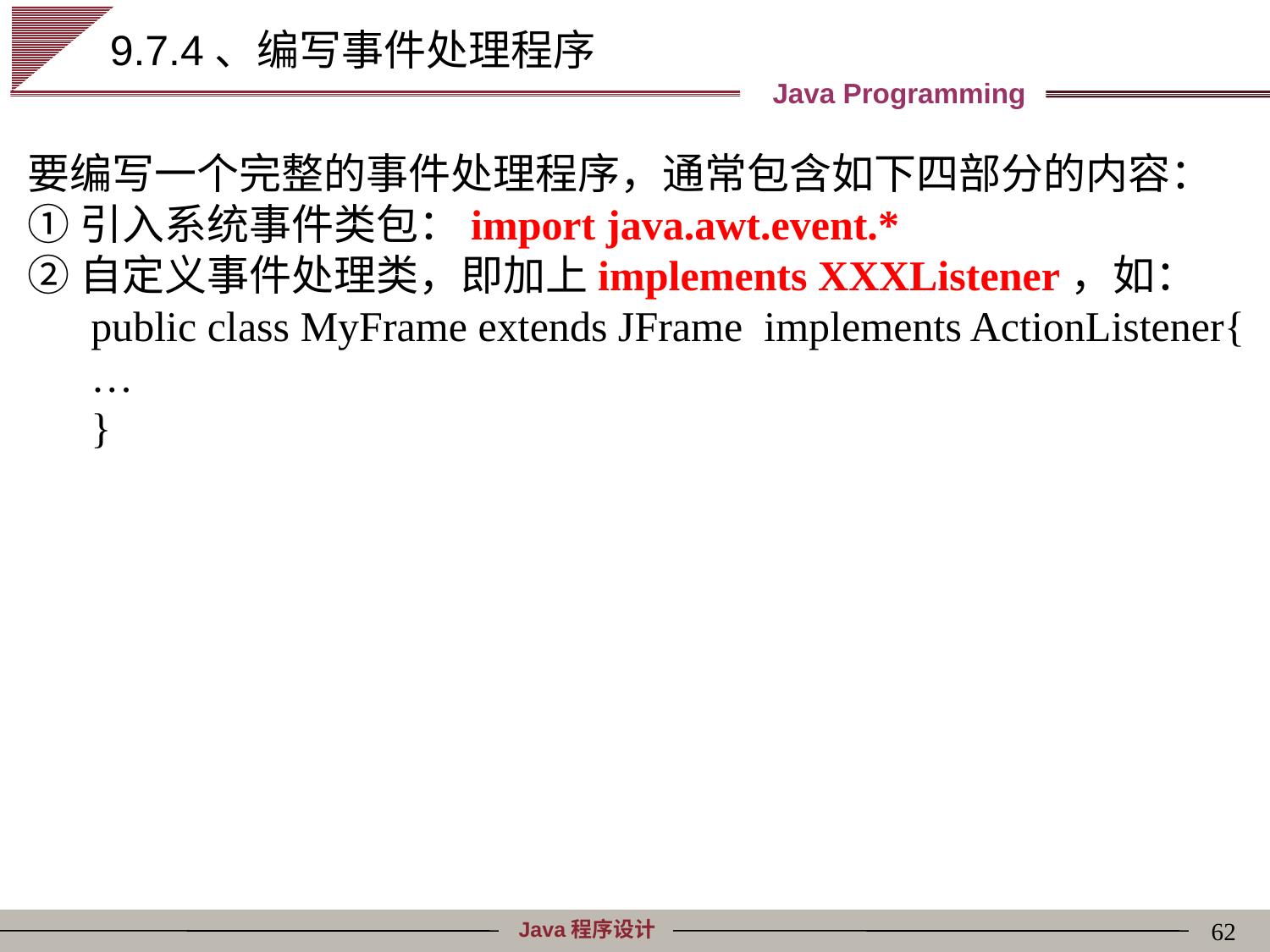

# 9.7.4、编写事件处理程序
要编写一个完整的事件处理程序，通常包含如下四部分的内容：
①引入系统事件类包：import java.awt.event.*
②自定义事件处理类，即加上implements XXXListener，如：
public class MyFrame extends JFrame  implements ActionListener{
…
}